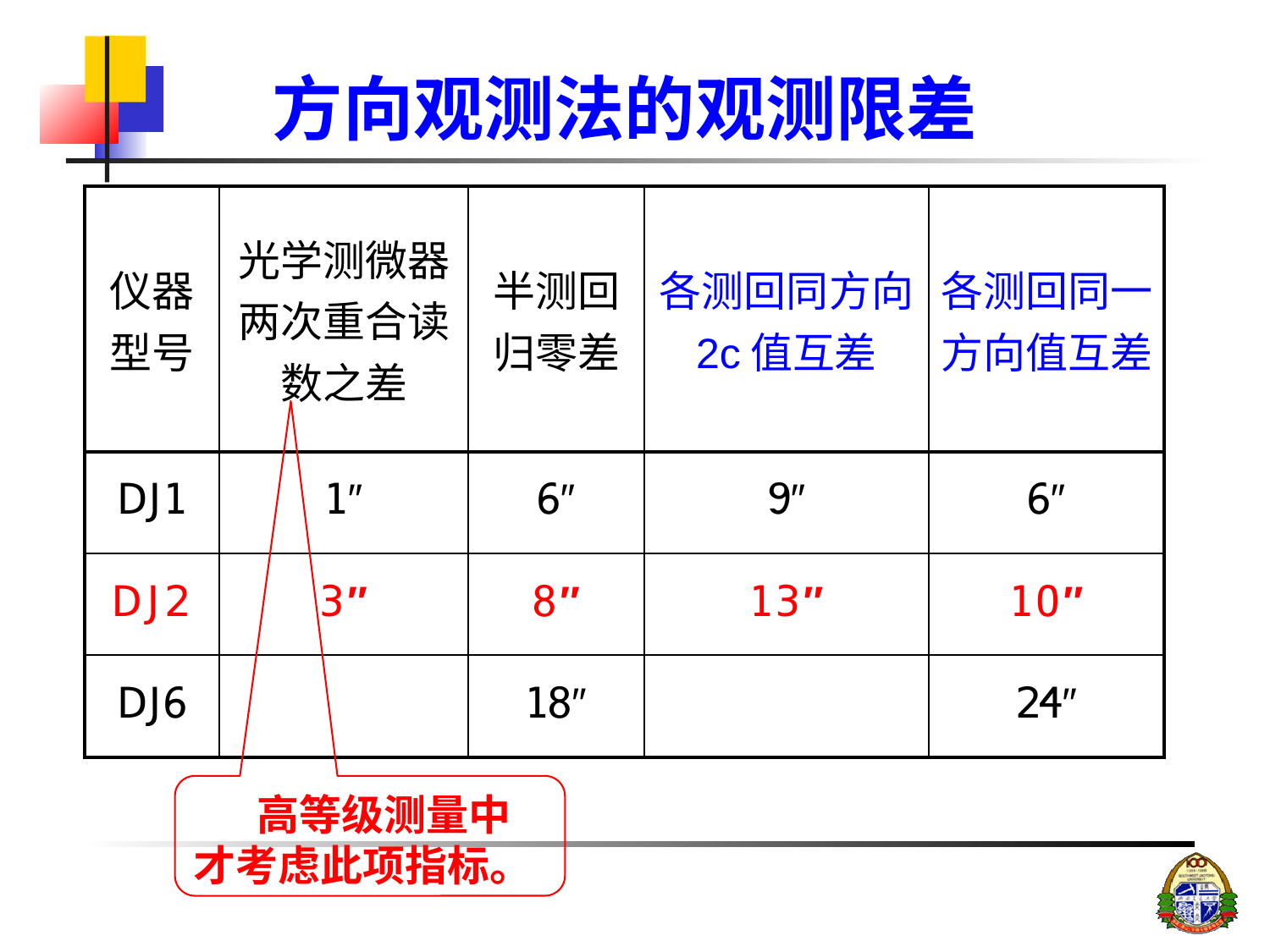

# 方向观测法的观测限差
| 仪器 型号 | 光学测微器两次重合读数之差 | 半测回归零差 | 各测回同方向 2c值互差 | 各测回同一方向值互差 |
| --- | --- | --- | --- | --- |
| DJ1 | 1″ | 6″ | 9″ | 6″ |
| DJ2 | 3″ | 8″ | 13″ | 10″ |
| DJ6 |  | 18″ |  | 24″ |
高等级测量中才考虑此项指标。